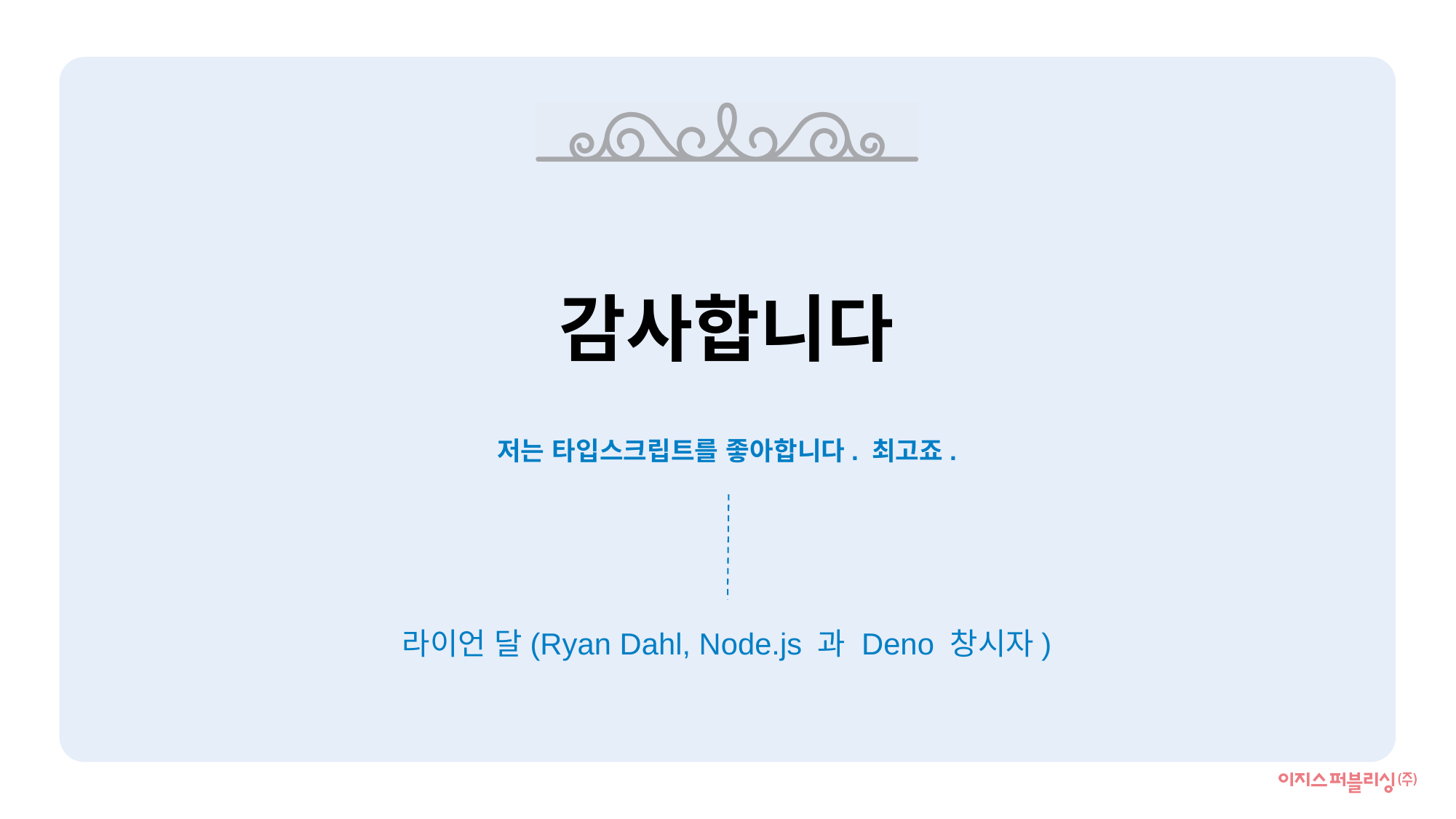

감사합니다

저는 타입스크립트를 좋아합니다. 최고죠.
라이언 달(Ryan Dahl, Node.js 과 Deno 창시자)